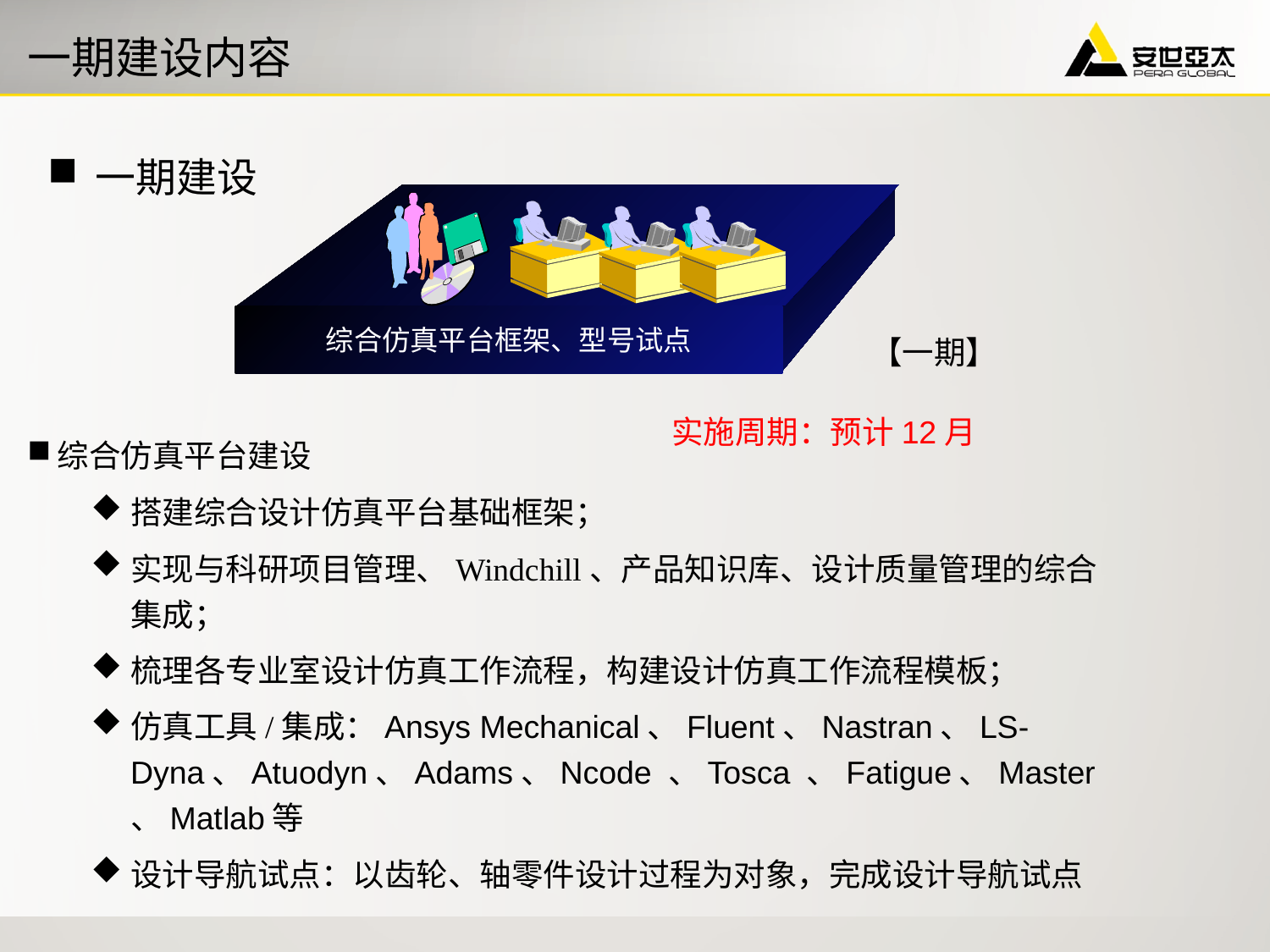

# 一期建设内容
一期建设

综合仿真平台框架、型号试点
【一期】
实施周期：预计12月
综合仿真平台建设
搭建综合设计仿真平台基础框架；
实现与科研项目管理、Windchill、产品知识库、设计质量管理的综合集成；
梳理各专业室设计仿真工作流程，构建设计仿真工作流程模板；
仿真工具/集成：Ansys Mechanical、Fluent、Nastran、LS-Dyna、Atuodyn、Adams、Ncode 、Tosca 、Fatigue、Master、Matlab等
设计导航试点：以齿轮、轴零件设计过程为对象，完成设计导航试点